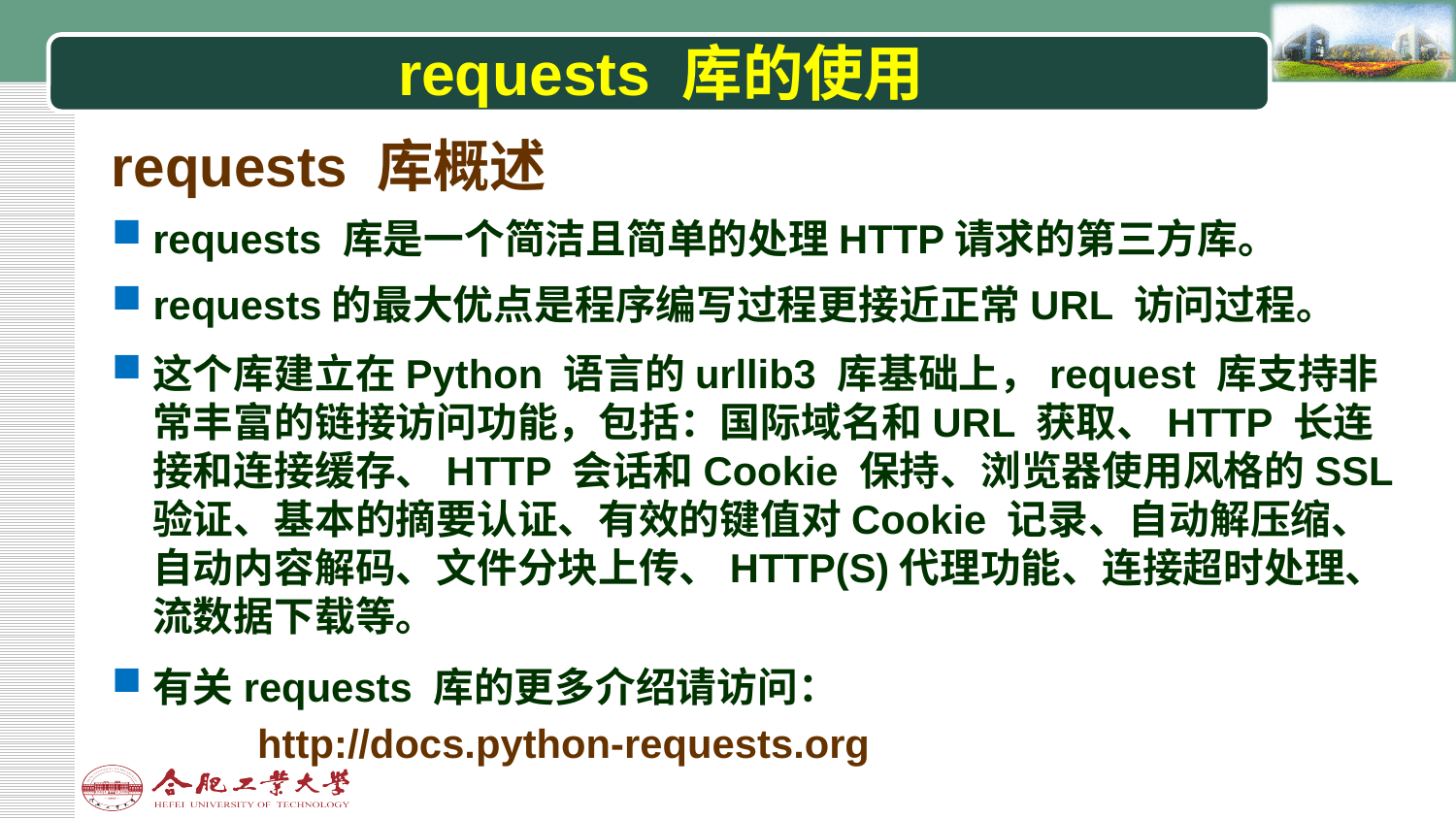

# requests 库的使用
requests 库概述
requests 库是一个简洁且简单的处理HTTP请求的第三方库。
requests的最大优点是程序编写过程更接近正常URL 访问过程。
这个库建立在Python 语言的urllib3 库基础上，request 库支持非常丰富的链接访问功能，包括：国际域名和URL 获取、HTTP 长连接和连接缓存、HTTP 会话和Cookie 保持、浏览器使用风格的SSL 验证、基本的摘要认证、有效的键值对Cookie 记录、自动解压缩、自动内容解码、文件分块上传、HTTP(S)代理功能、连接超时处理、流数据下载等。
有关requests 库的更多介绍请访问：
	http://docs.python‐requests.org